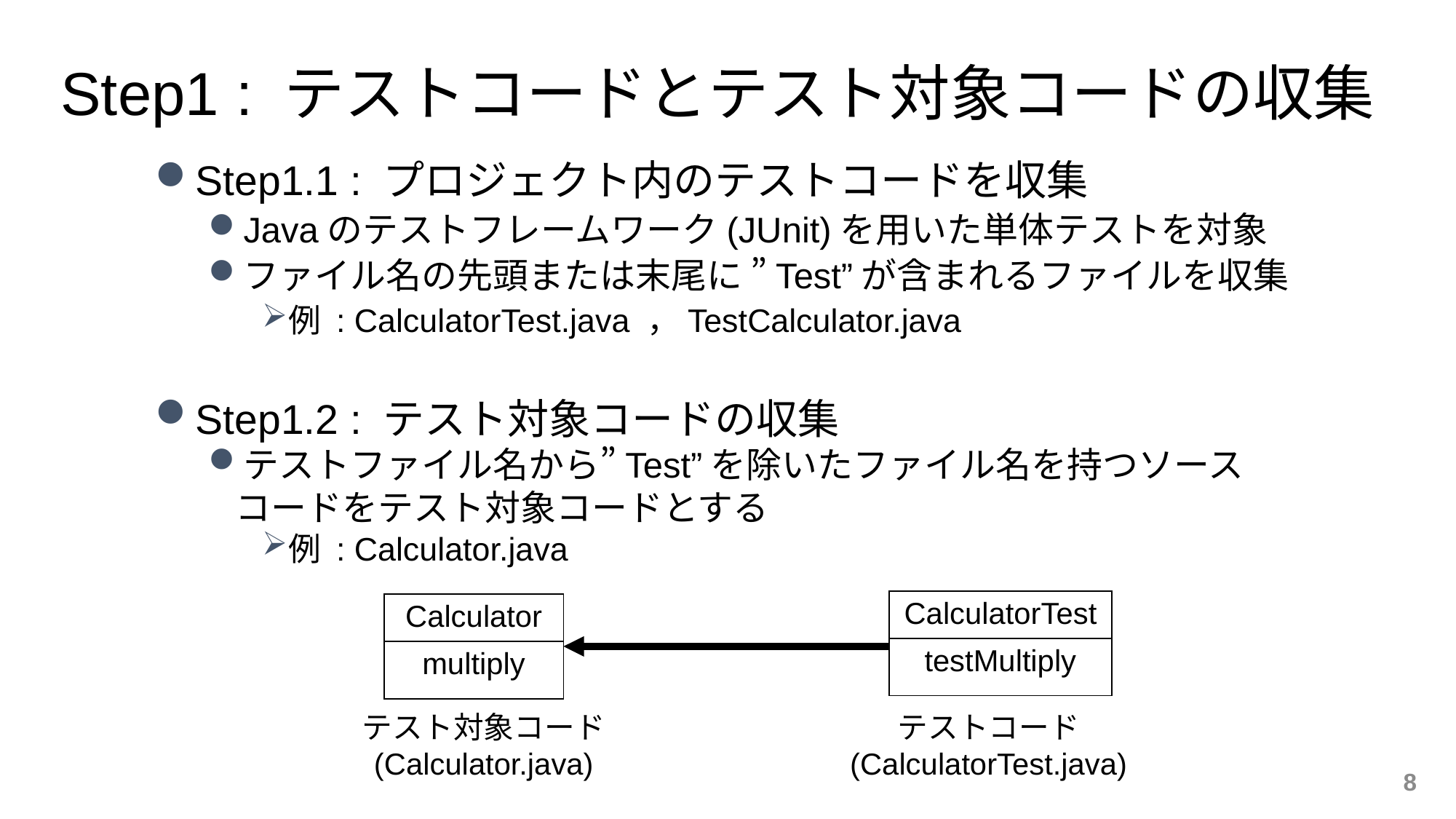

# Step1 : テストコードとテスト対象コードの収集
Step1.1 : プロジェクト内のテストコードを収集
Javaのテストフレームワーク(JUnit)を用いた単体テストを対象
ファイル名の先頭または末尾に ”Test”が含まれるファイルを収集
例 : CalculatorTest.java ，TestCalculator.java

Step1.2 : テスト対象コードの収集
テストファイル名から”Test”を除いたファイル名を持つソースコードをテスト対象コードとする
例 : Calculator.java
| CalculatorTest |
| --- |
| testMultiply |
| Calculator |
| --- |
| multiply |
テスト対象コード
(Calculator.java)
テストコード (CalculatorTest.java)
8